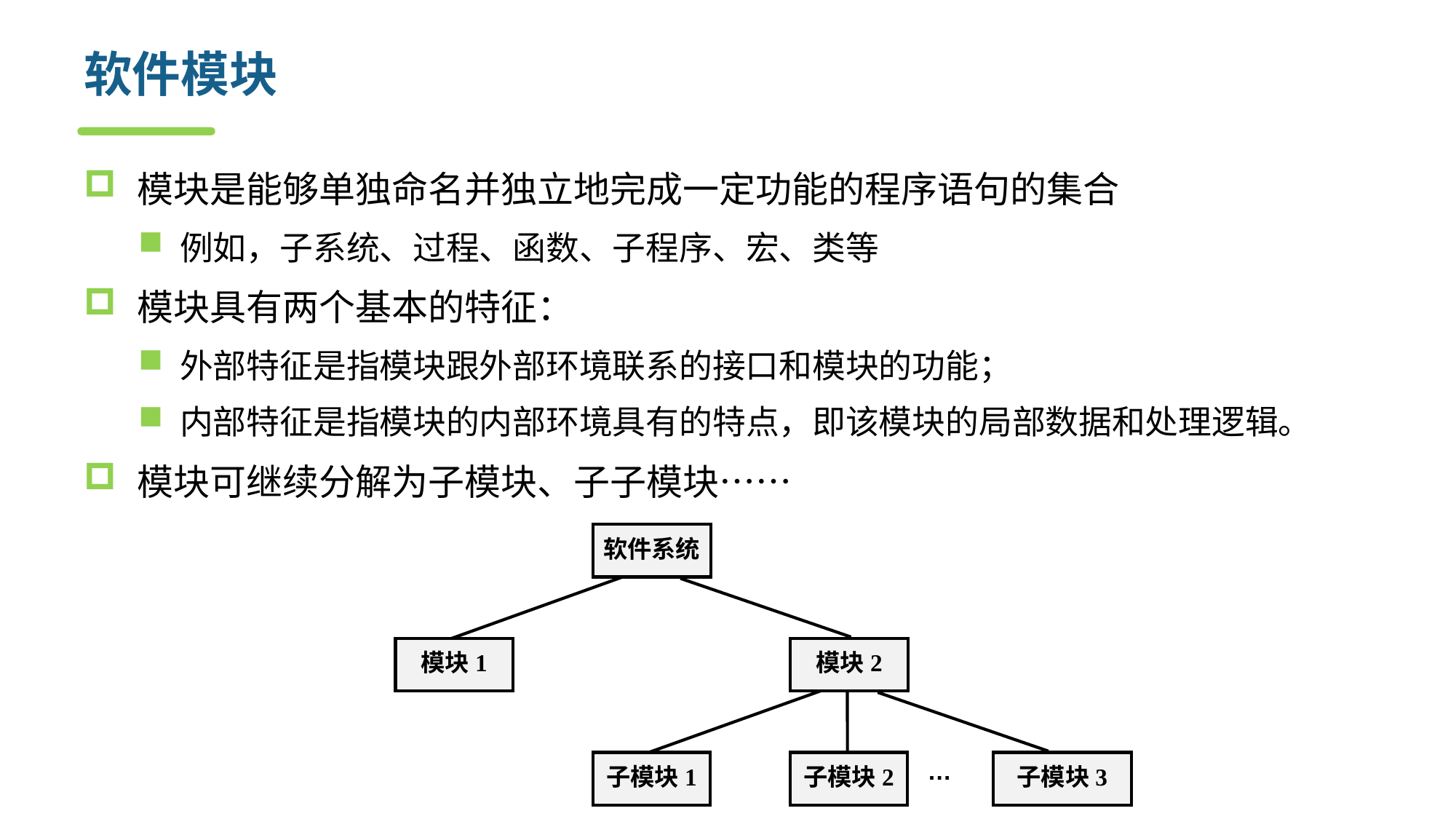

# 软件模块
模块是能够单独命名并独立地完成一定功能的程序语句的集合
例如，子系统、过程、函数、子程序、宏、类等
模块具有两个基本的特征：
外部特征是指模块跟外部环境联系的接口和模块的功能；
内部特征是指模块的内部环境具有的特点，即该模块的局部数据和处理逻辑。
模块可继续分解为子模块、子子模块……
软件系统

模块1
模块2

子模块1
子模块2
子模块3
…
11